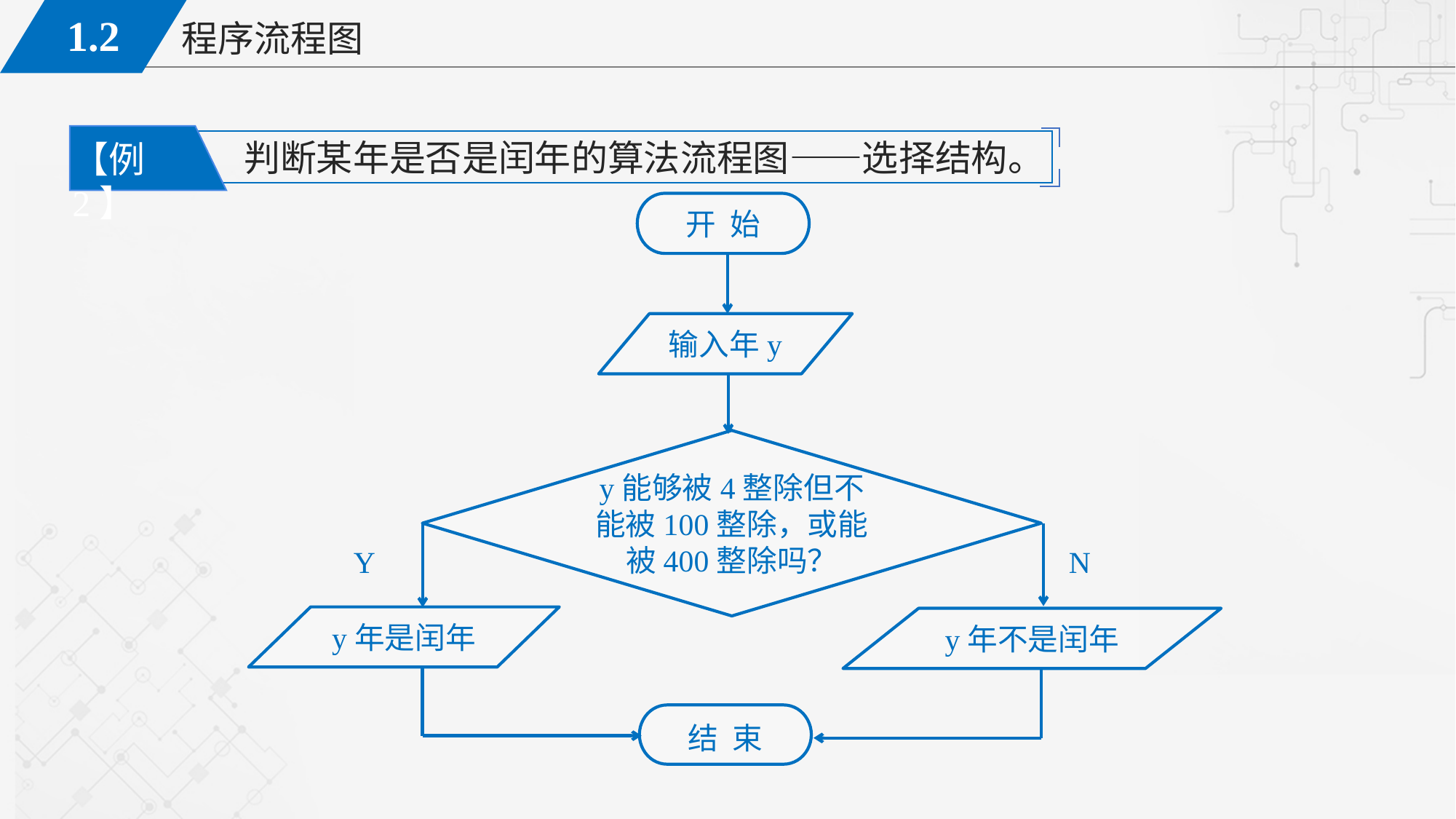

判断某年是否是闰年的算法流程图——选择结构。

【例2】
开  始
输入年y
y能够被4整除但不能被100整除，或能被400整除吗？
Y
N
y年是闰年
y年不是闰年
结  束